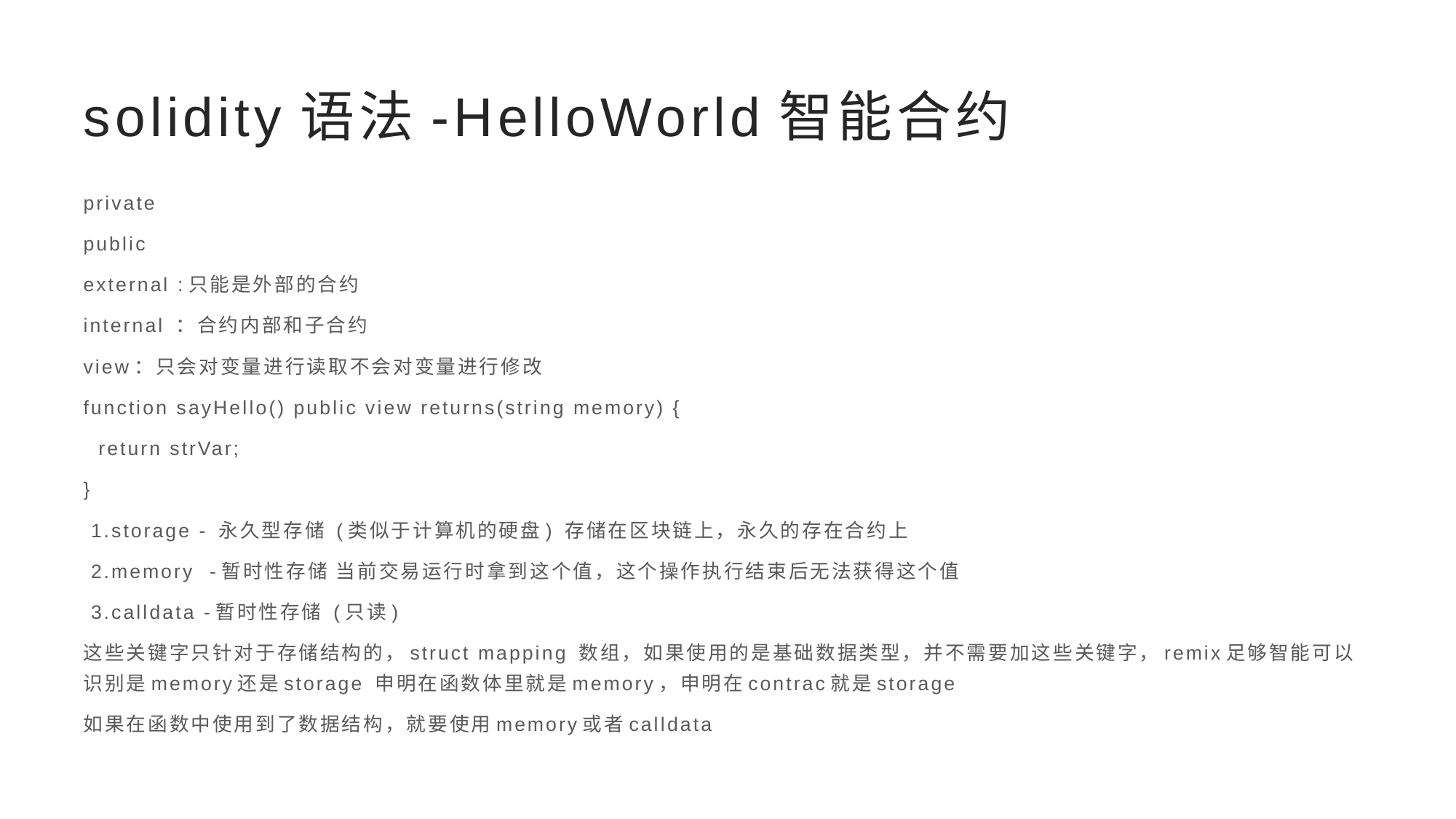

# solidity语法-HelloWorld智能合约
private
public
external :只能是外部的合约
internal ：合约内部和子合约
view：只会对变量进行读取不会对变量进行修改
function sayHello() public view returns(string memory) {
  return strVar;
}
 1.storage - 永久型存储 (类似于计算机的硬盘) 存储在区块链上，永久的存在合约上
 2.memory  -暂时性存储 当前交易运行时拿到这个值，这个操作执行结束后无法获得这个值
 3.calldata -暂时性存储 (只读)
这些关键字只针对于存储结构的，struct mapping 数组，如果使用的是基础数据类型，并不需要加这些关键字，remix足够智能可以识别是memory还是storage 申明在函数体里就是memory，申明在contrac就是storage
如果在函数中使用到了数据结构，就要使用memory或者calldata